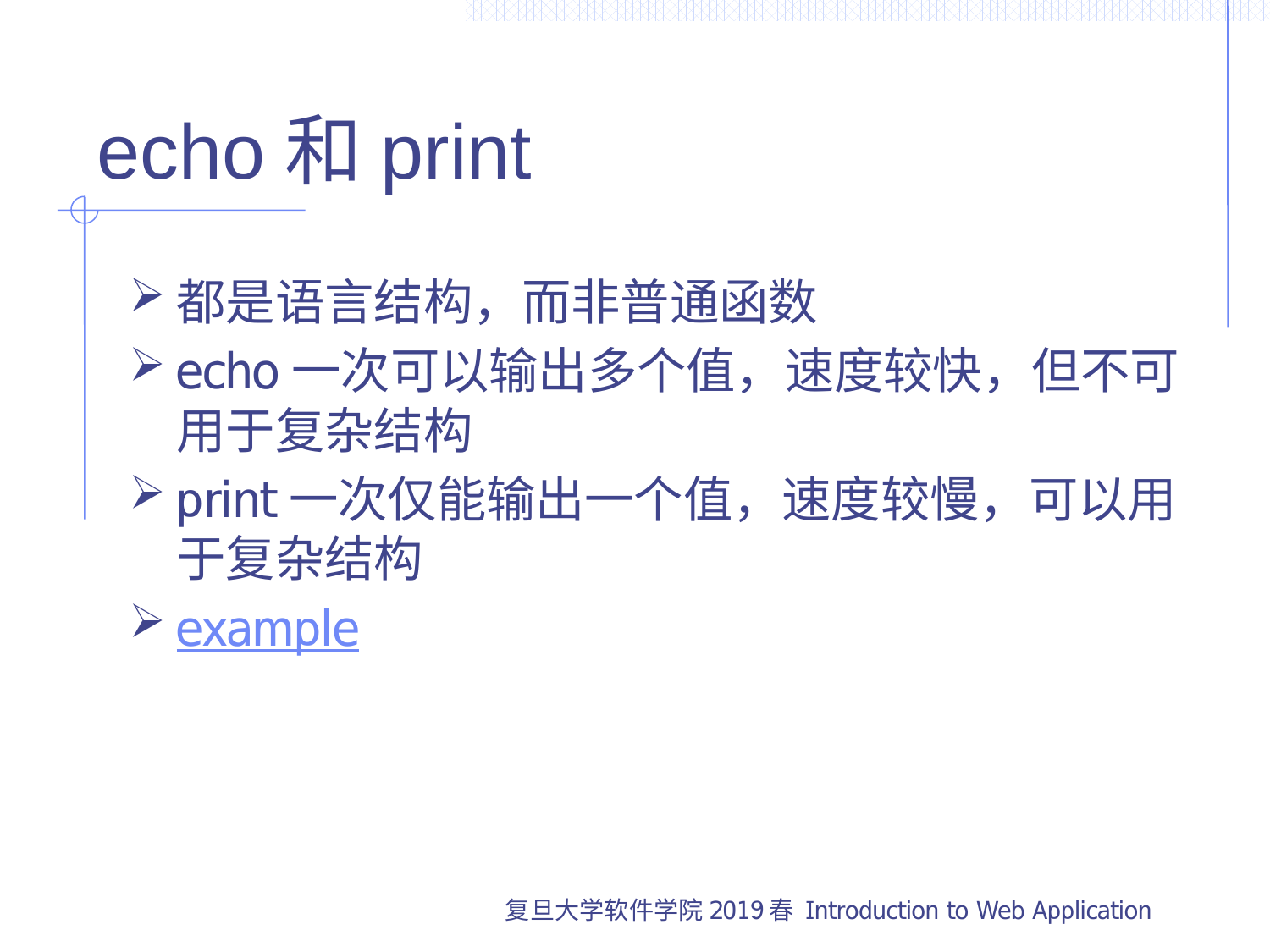

# echo和print
都是语言结构，而非普通函数
echo一次可以输出多个值，速度较快，但不可用于复杂结构
print一次仅能输出一个值，速度较慢，可以用于复杂结构
example